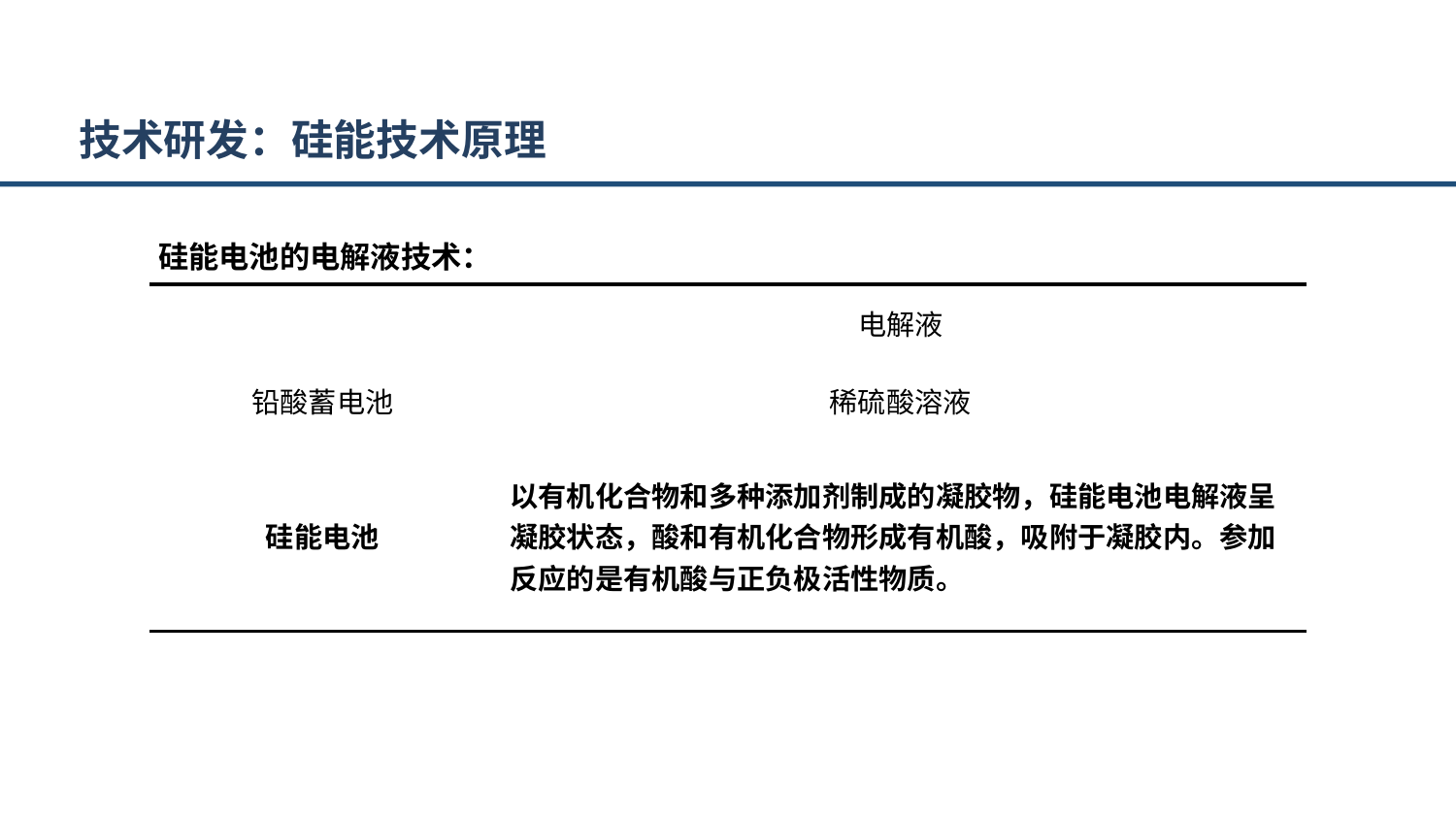

技术研发：硅能技术原理

  硅能电池的电解液技术：
|  | 电解液 |
| --- | --- |
| 铅酸蓄电池 | 稀硫酸溶液 |
| 硅能电池 | 以有机化合物和多种添加剂制成的凝胶物，硅能电池电解液呈凝胶状态，酸和有机化合物形成有机酸，吸附于凝胶内。参加反应的是有机酸与正负极活性物质。 |